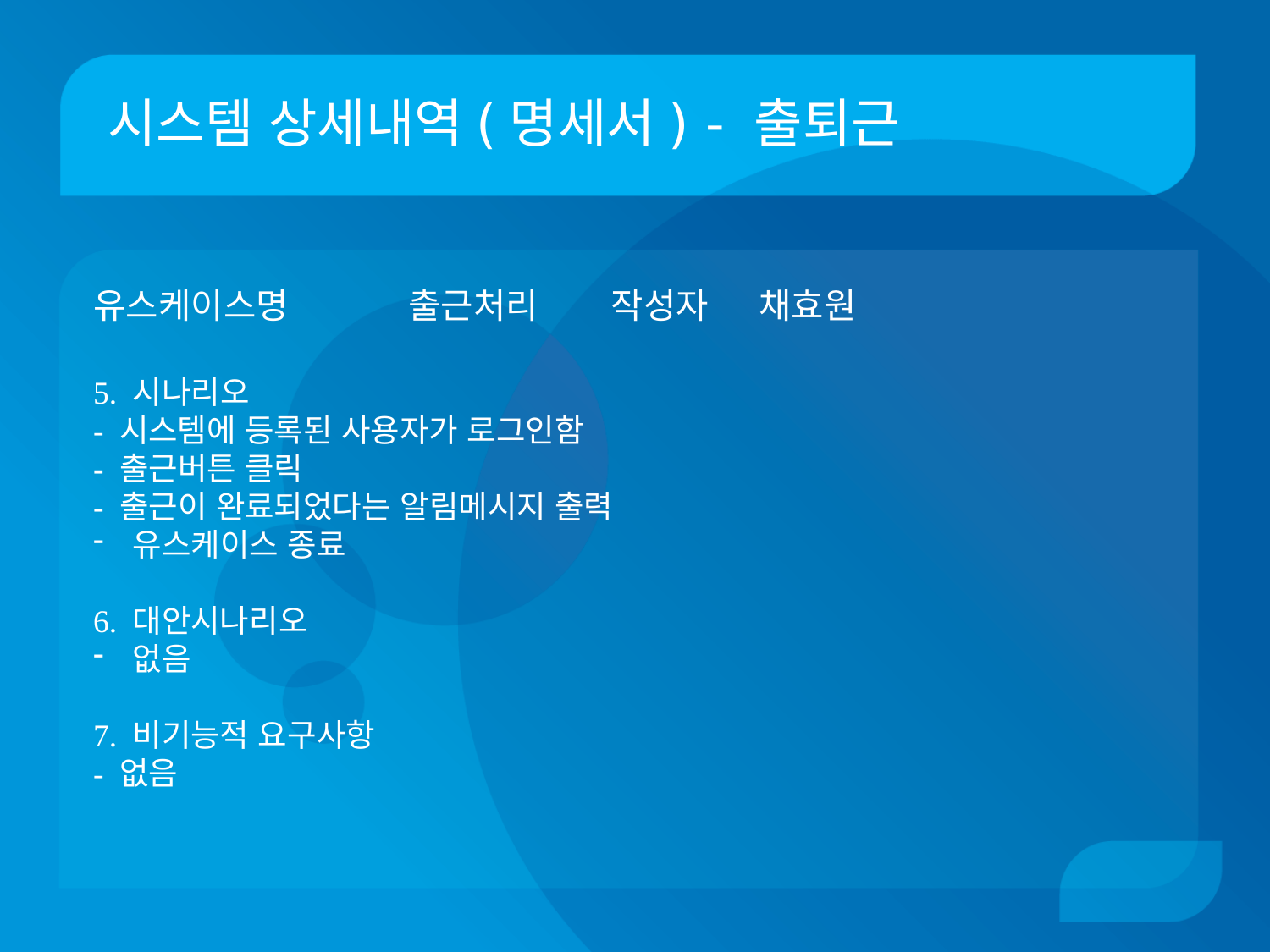

# 시스템 상세내역(명세서) - 출퇴근
유스케이스명            출근처리 	 작성자     채효원
5. 시나리오
- 시스템에 등록된 사용자가 로그인함
- 출근버튼 클릭
- 출근이 완료되었다는 알림메시지 출력
유스케이스 종료

6. 대안시나리오
없음

7. 비기능적 요구사항
- 없음